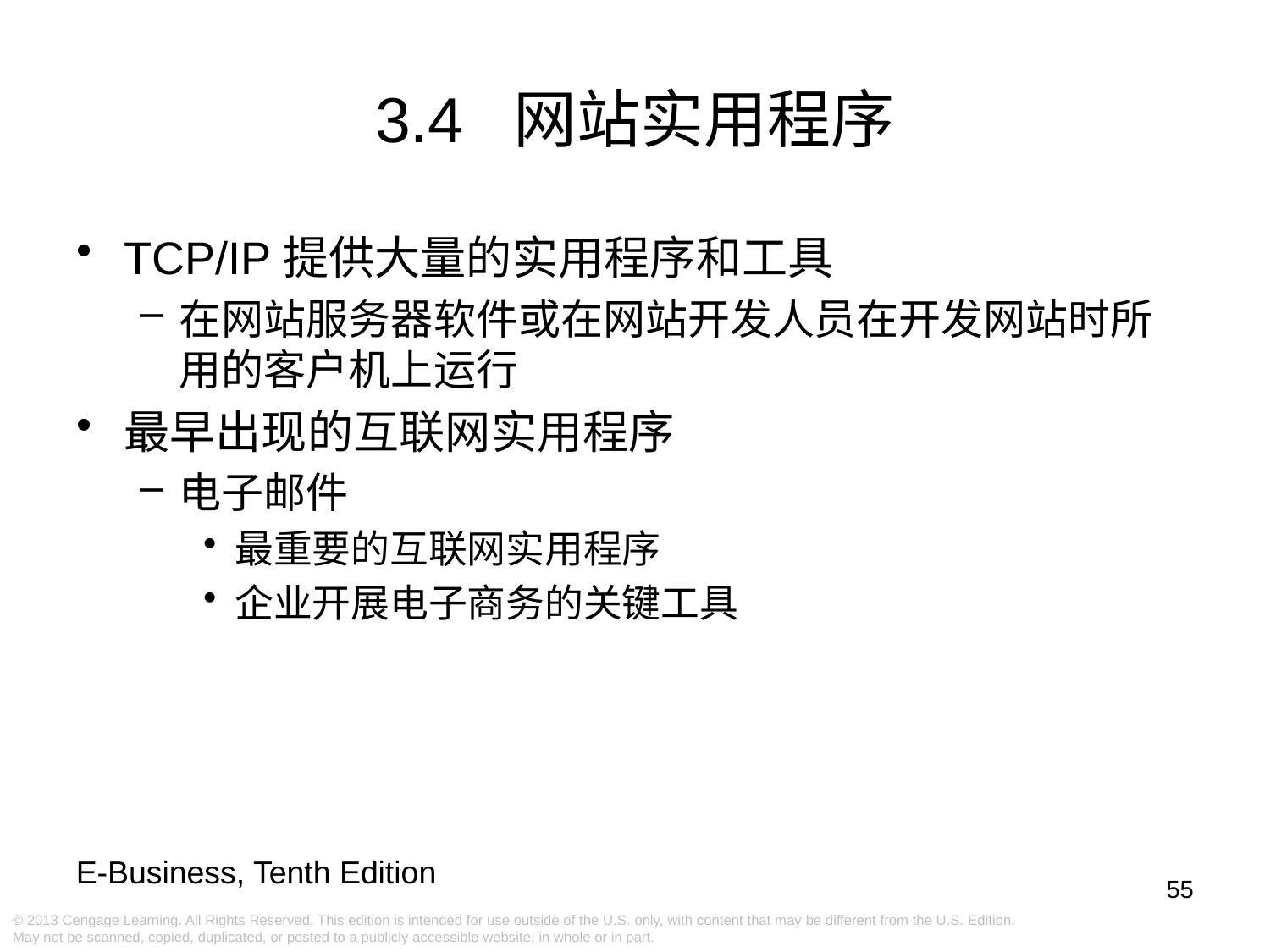

# 3.4  网站实用程序
TCP/IP提供大量的实用程序和工具
在网站服务器软件或在网站开发人员在开发网站时所用的客户机上运行
最早出现的互联网实用程序
电子邮件
最重要的互联网实用程序
企业开展电子商务的关键工具
55